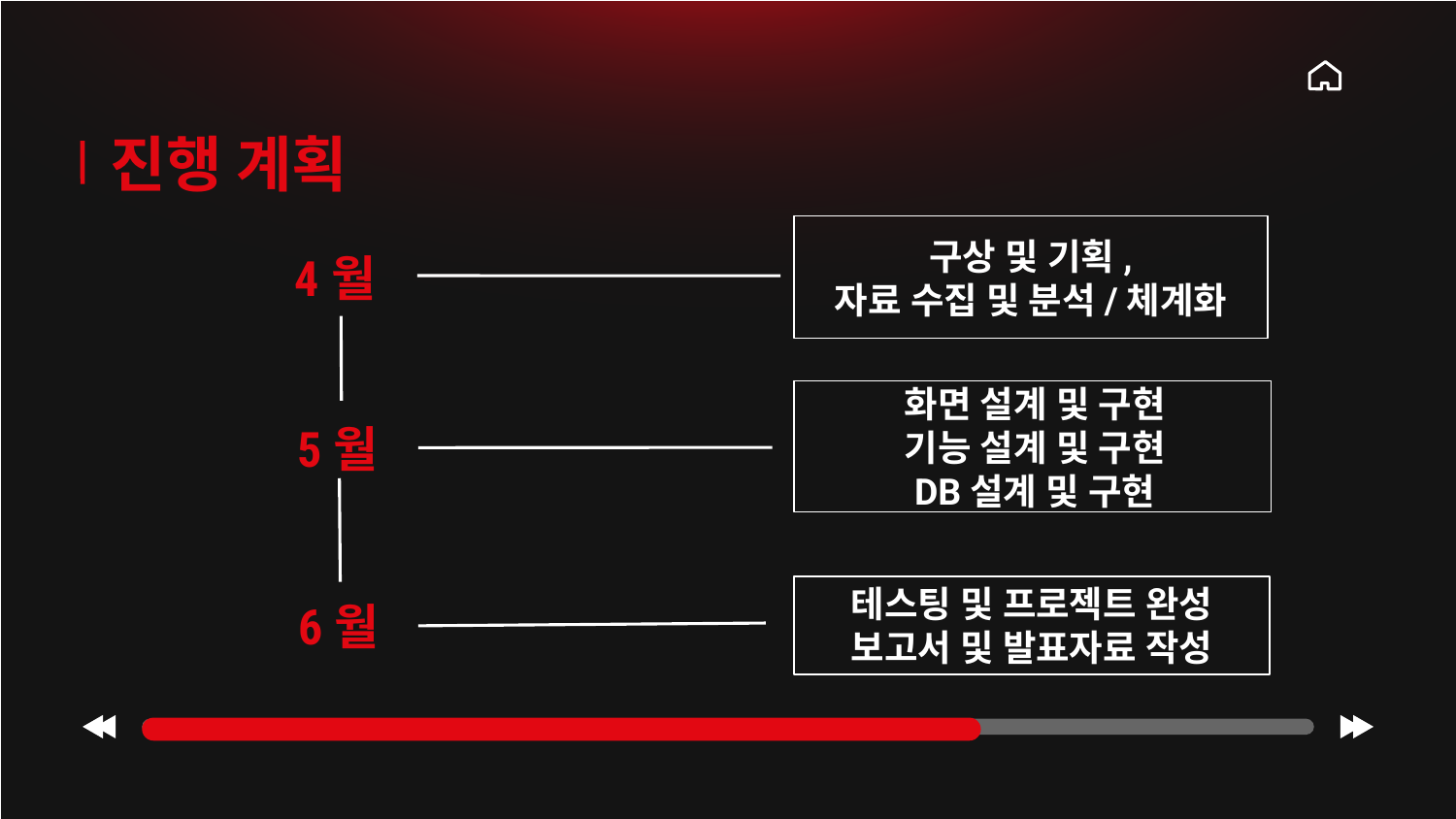

# 진행 계획
구상 및 기획,
자료 수집 및 분석/체계화
4월

화면 설계 및 구현
기능 설계 및 구현
DB설계 및 구현
5월
테스팅 및 프로젝트 완성
보고서 및 발표자료 작성
6월